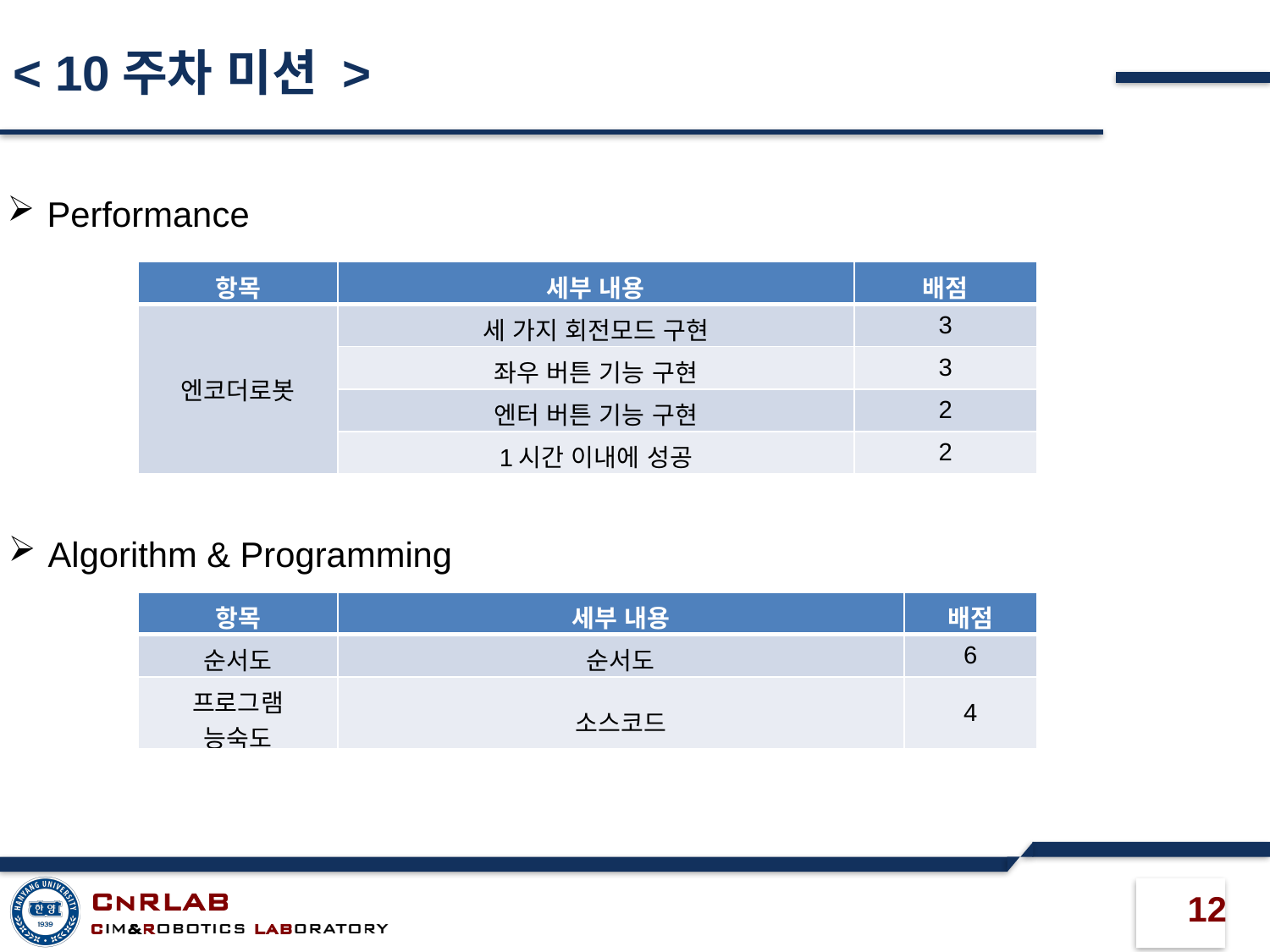

# < 10주차 미션 >
Performance
| 항목 | 세부 내용 | 배점 |
| --- | --- | --- |
| 엔코더로봇 | 세 가지 회전모드 구현 | 3 |
|  | 좌우 버튼 기능 구현 | 3 |
|  | 엔터 버튼 기능 구현 | 2 |
|  | 1시간 이내에 성공 | 2 |
Algorithm & Programming
| 항목 | 세부 내용 | 배점 |
| --- | --- | --- |
| 순서도 | 순서도 | 6 |
| 프로그램 능숙도 | 소스코드 | 4 |
12